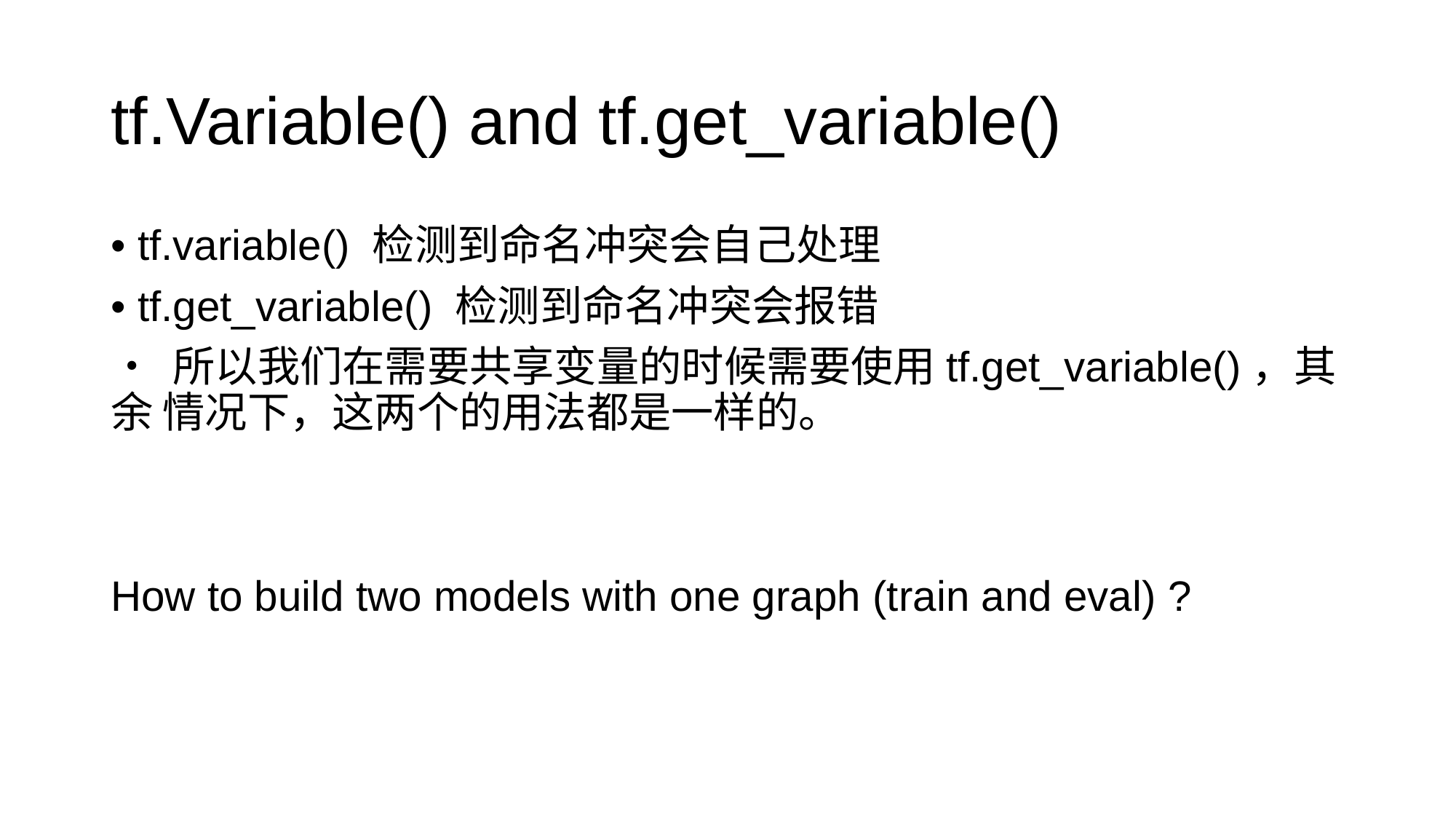

# tf.Variable() and tf.get_variable()
• tf.variable() 检测到命名冲突会自己处理
• tf.get_variable() 检测到命名冲突会报错
• 所以我们在需要共享变量的时候需要使用tf.get_variable()，其余 情况下，这两个的用法都是一样的。

How to build two models with one graph (train and eval) ?